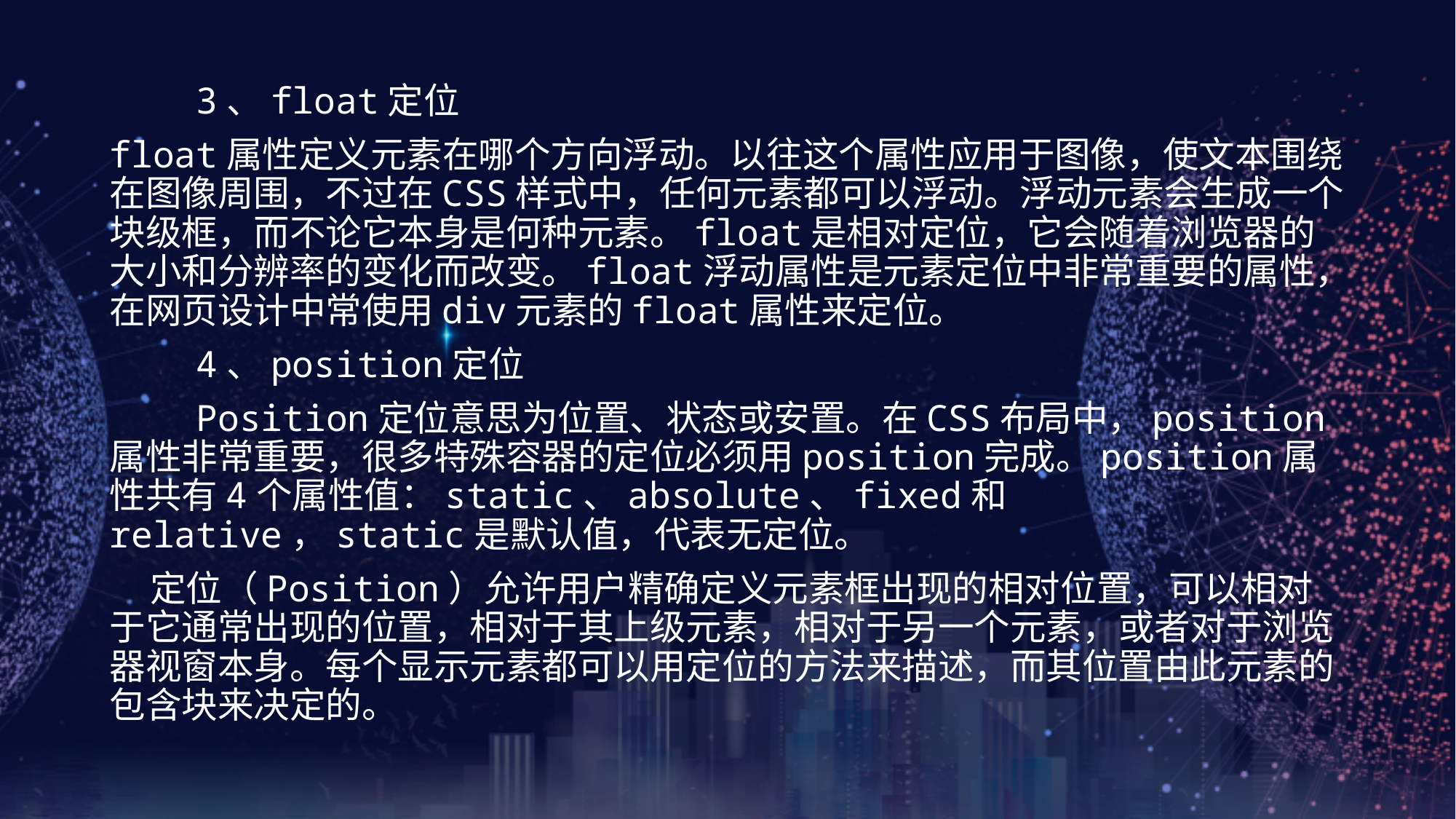

3、float定位
float属性定义元素在哪个方向浮动。以往这个属性应用于图像，使文本围绕在图像周围，不过在CSS样式中，任何元素都可以浮动。浮动元素会生成一个块级框，而不论它本身是何种元素。float是相对定位，它会随着浏览器的大小和分辨率的变化而改变。float浮动属性是元素定位中非常重要的属性，在网页设计中常使用div元素的float属性来定位。
    4、position定位
    Position定位意思为位置、状态或安置。在CSS布局中，position属性非常重要，很多特殊容器的定位必须用position完成。position属性共有4个属性值：static、absolute、fixed和relative，static是默认值，代表无定位。
    定位（Position）允许用户精确定义元素框出现的相对位置，可以相对于它通常出现的位置，相对于其上级元素，相对于另一个元素，或者对于浏览器视窗本身。每个显示元素都可以用定位的方法来描述，而其位置由此元素的包含块来决定的。